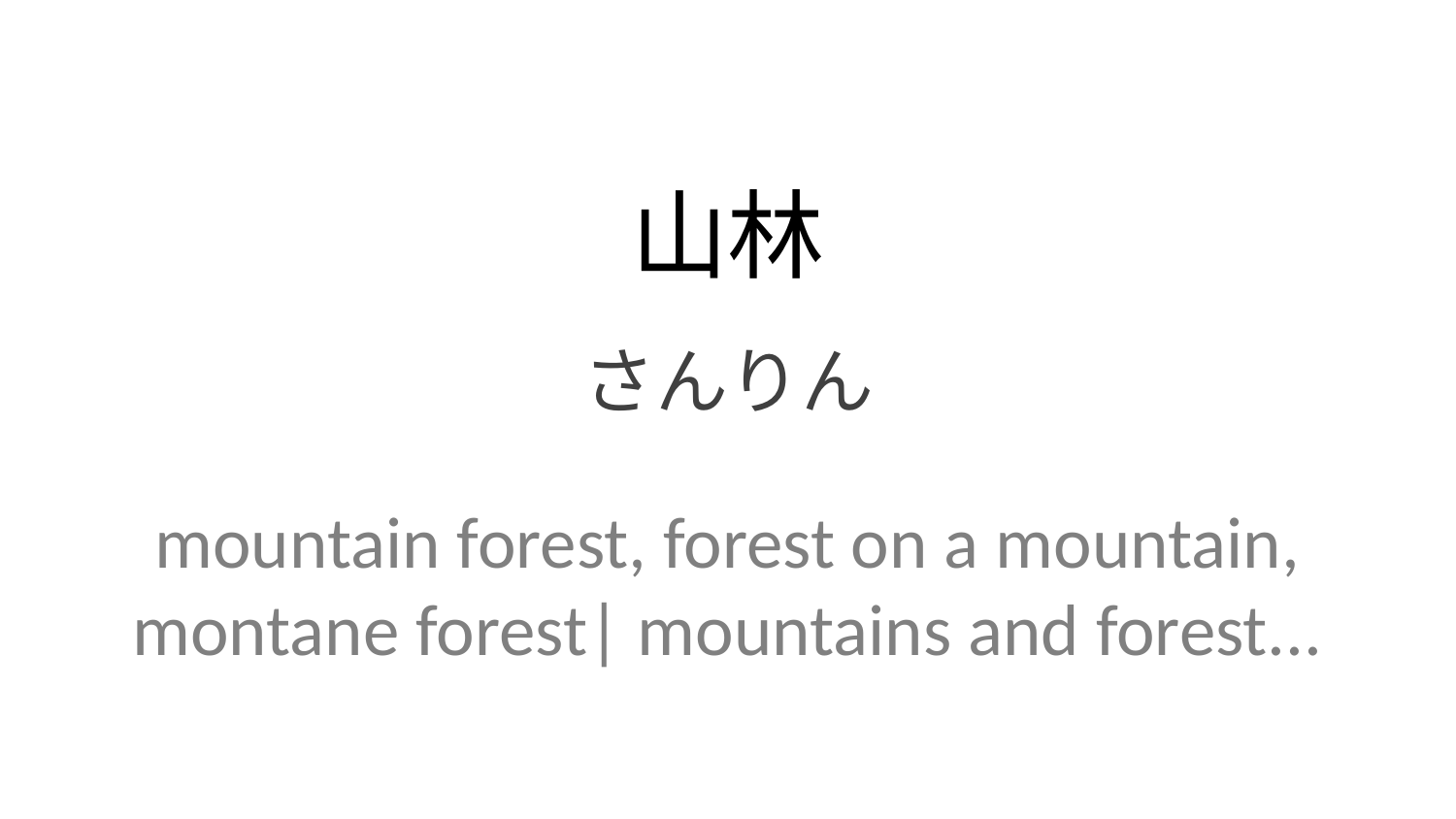

山林

さんりん
mountain forest, forest on a mountain, montane forest| mountains and forest...